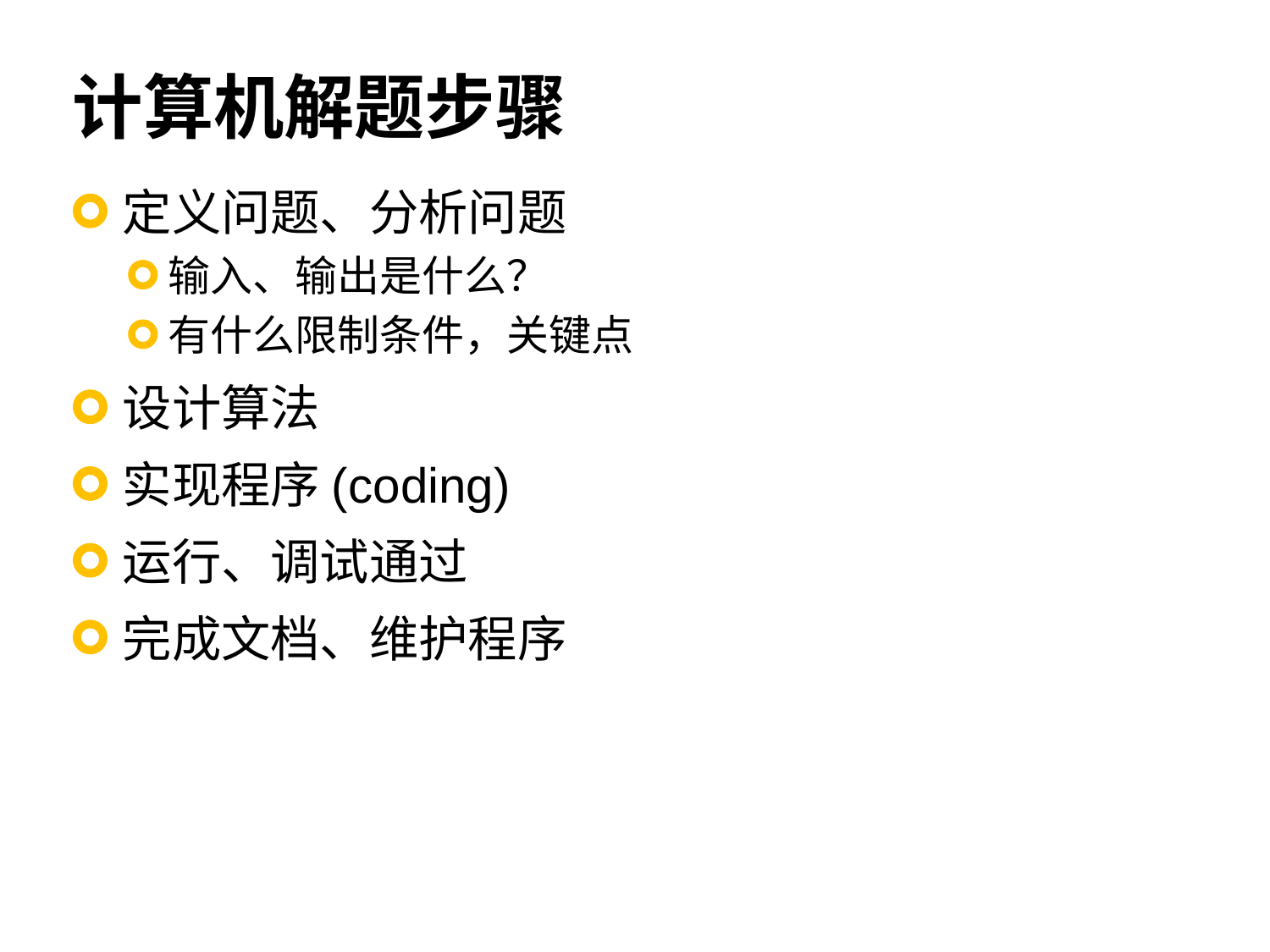

# 计算机解题步骤
定义问题、分析问题
输入、输出是什么？
有什么限制条件，关键点
设计算法
实现程序(coding)
运行、调试通过
完成文档、维护程序